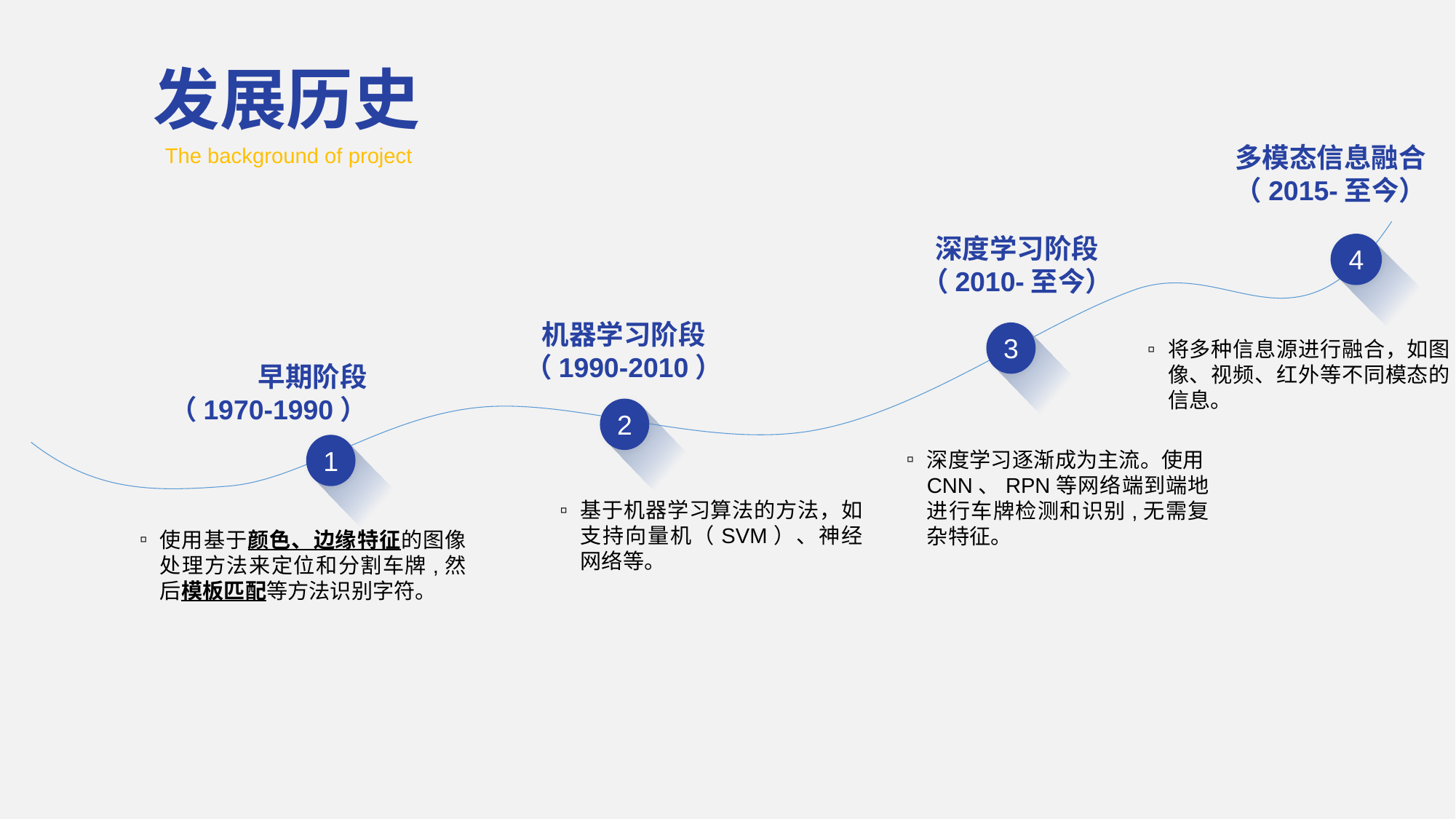

发展历史
多模态信息融合
（2015-至今）
The background of project

深度学习阶段
（2010-至今）

4
机器学习阶段
（1990-2010）

3
将多种信息源进行融合，如图像、视频、红外等不同模态的信息。
早期阶段
（1970-1990）

2

1
深度学习逐渐成为主流。使用CNN、RPN等网络端到端地进行车牌检测和识别,无需复杂特征。
基于机器学习算法的方法，如支持向量机（SVM）、神经网络等。
使用基于颜色、边缘特征的图像处理方法来定位和分割车牌,然后模板匹配等方法识别字符。